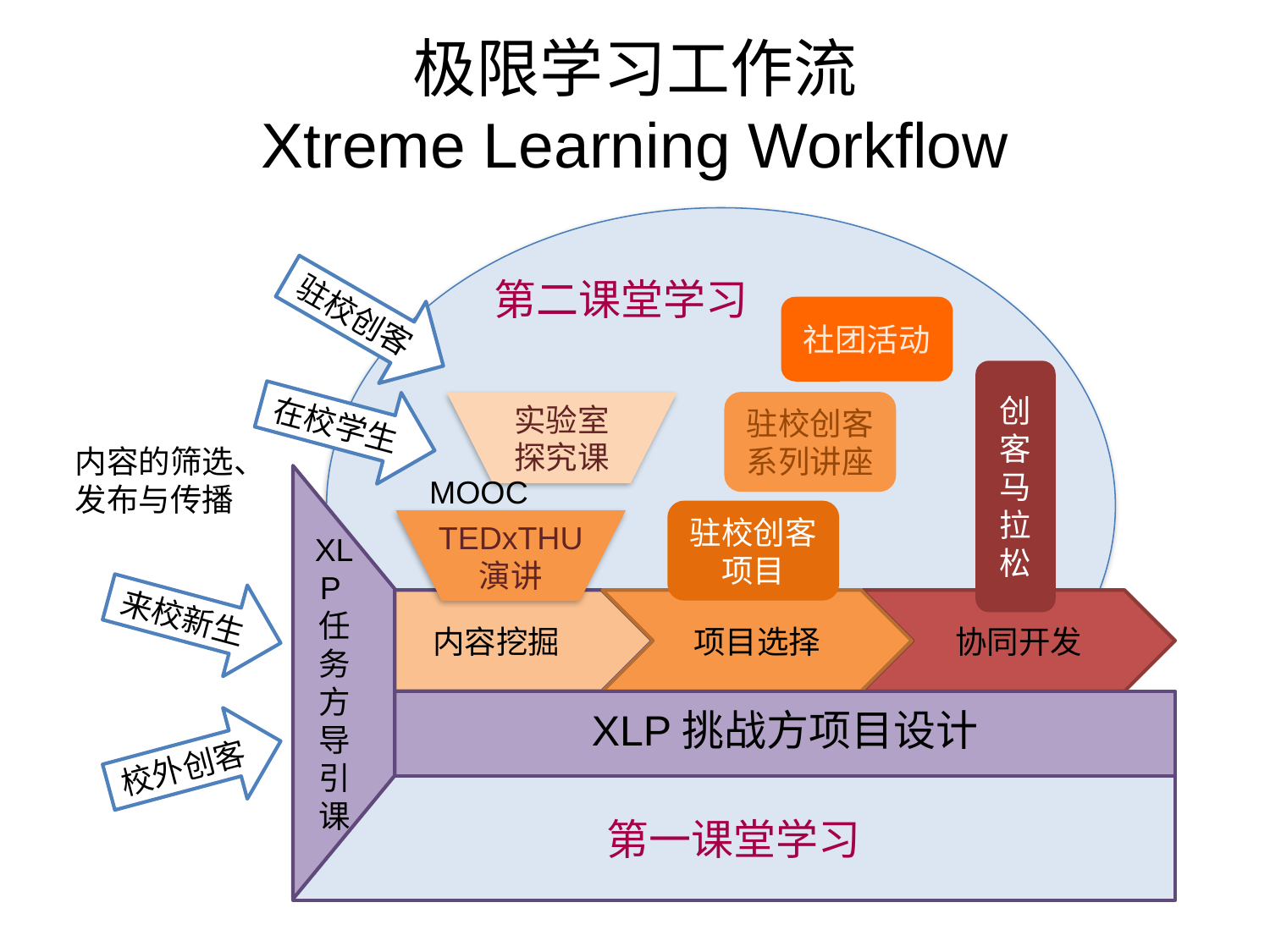

极限学习工作流
Xtreme Learning Workflow
第二课堂学习
驻校创客
社团活动
创客马拉松
在校学生
驻校创客系列讲座
实验室
探究课
内容的筛选、发布与传播
MOOC
驻校创客项目
TEDxTHU
演讲
来校新生
内容挖掘
项目选择
协同开发
XLP任
务
方
导
引
课
XLP挑战方项目设计
校外创客
第一课堂学习